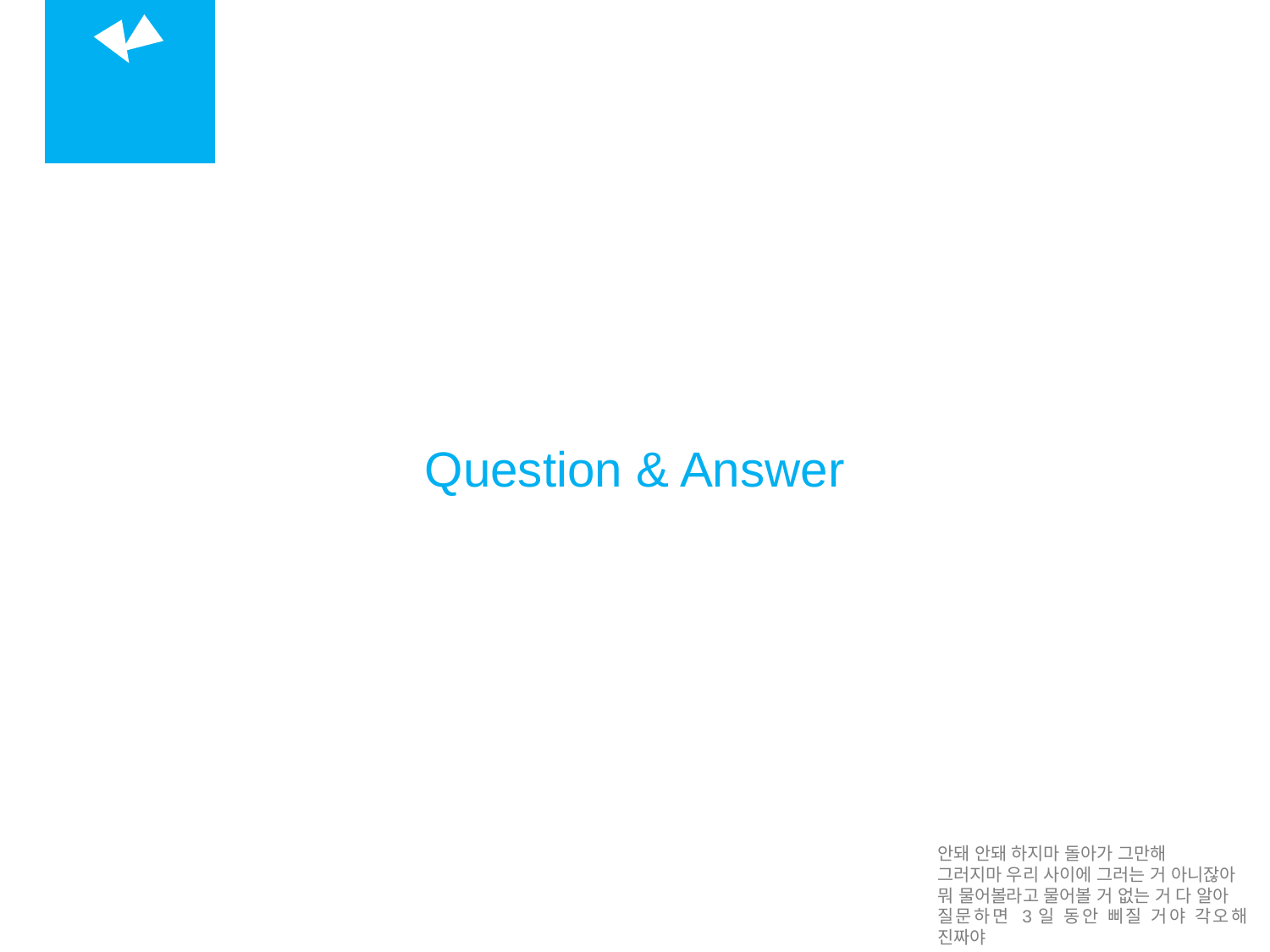

07
Q&A
Question & Answer
안돼 안돼 하지마 돌아가 그만해
그러지마 우리 사이에 그러는 거 아니잖아
뭐 물어볼라고 물어볼 거 없는 거 다 알아
질문하면 3일 동안 삐질 거야 각오해 진짜야